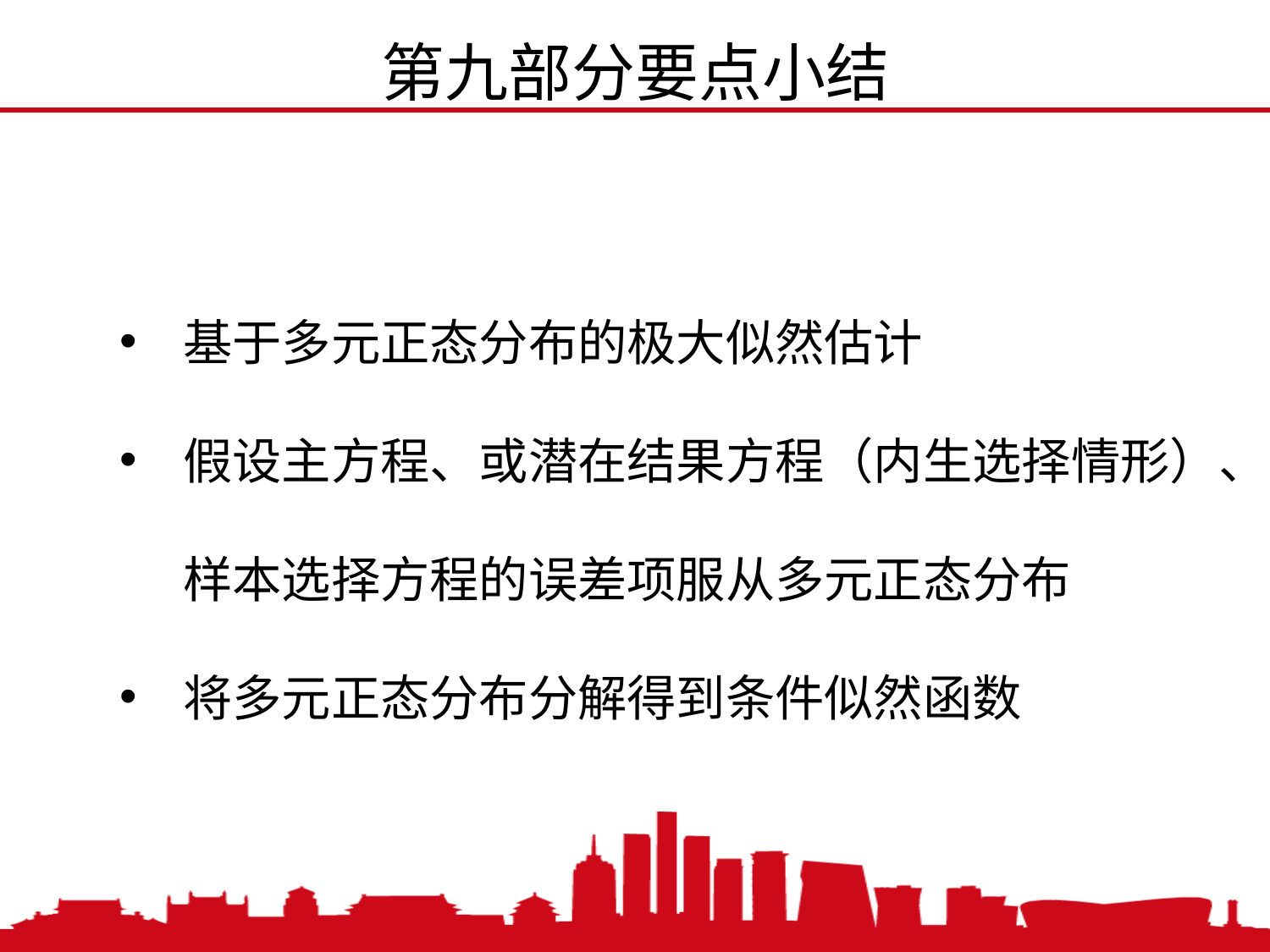

第九部分要点小结
基于多元正态分布的极大似然估计
假设主方程、或潜在结果方程（内生选择情形）、样本选择方程的误差项服从多元正态分布
将多元正态分布分解得到条件似然函数